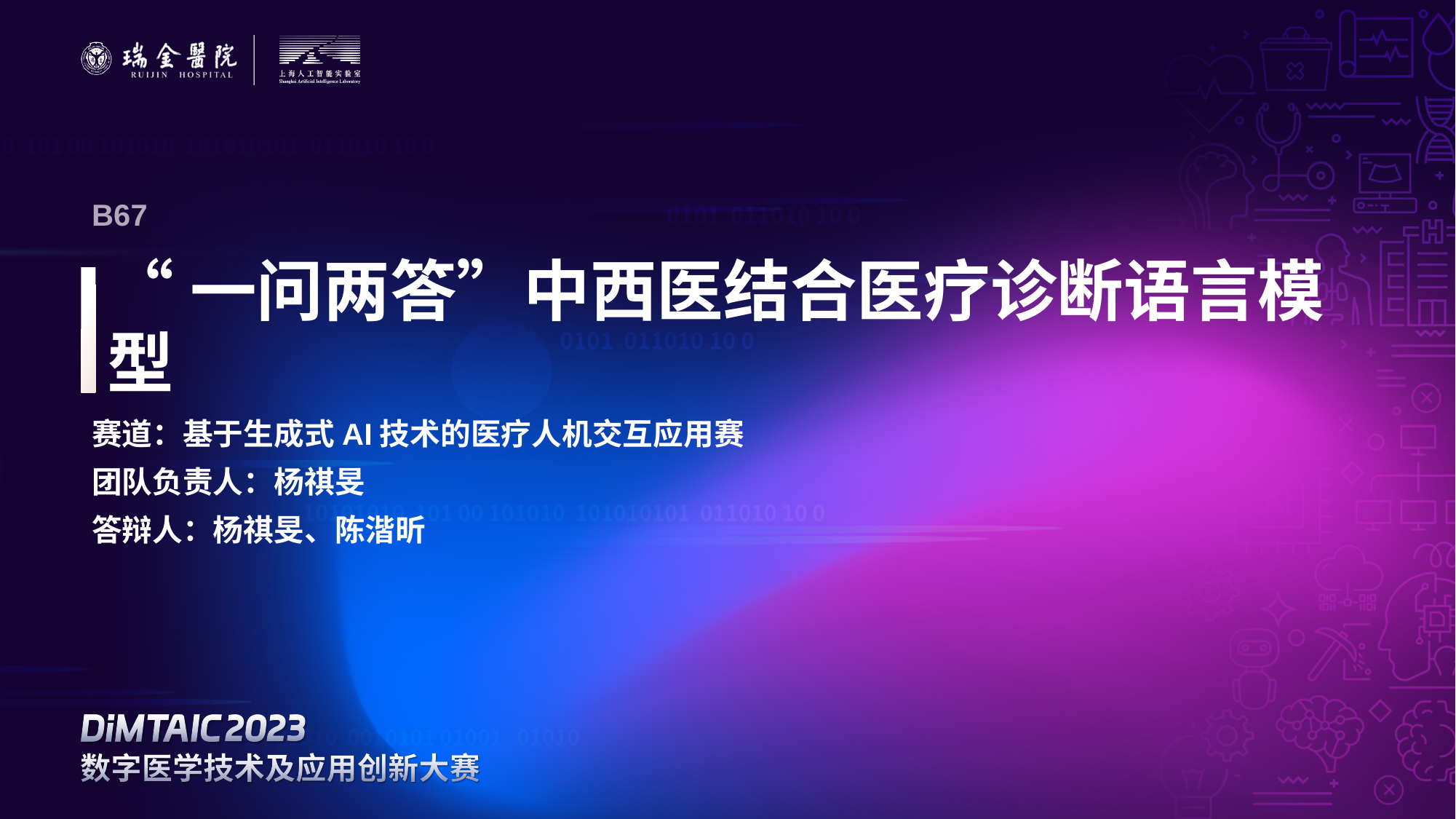

B67
# “一问两答”中西医结合医疗诊断语言模型
赛道：基于生成式AI技术的医疗人机交互应用赛
团队负责人：杨祺旻
答辩人：杨祺旻、陈湝昕